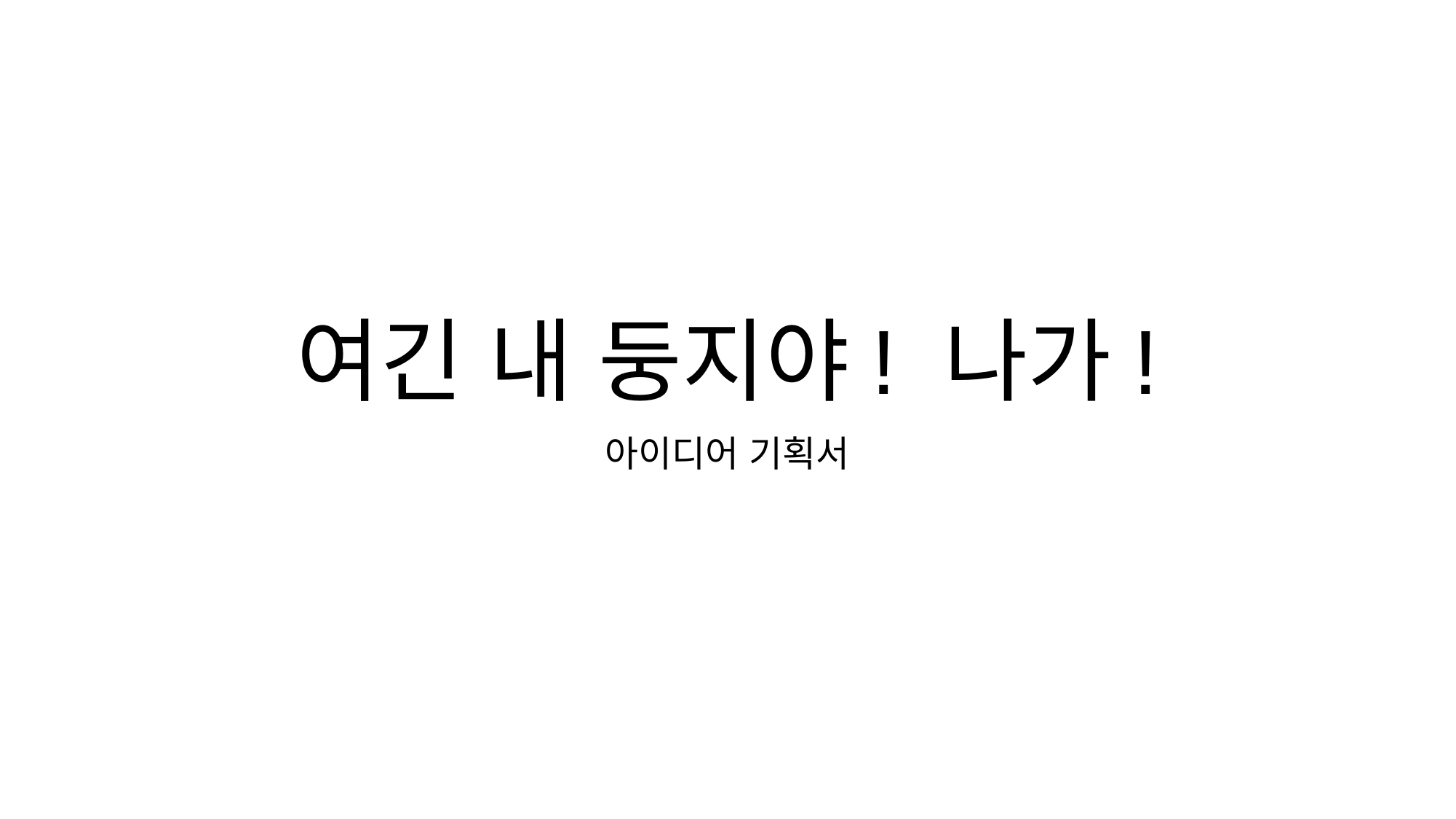

# 여긴 내 둥지야! 나가!
아이디어 기획서